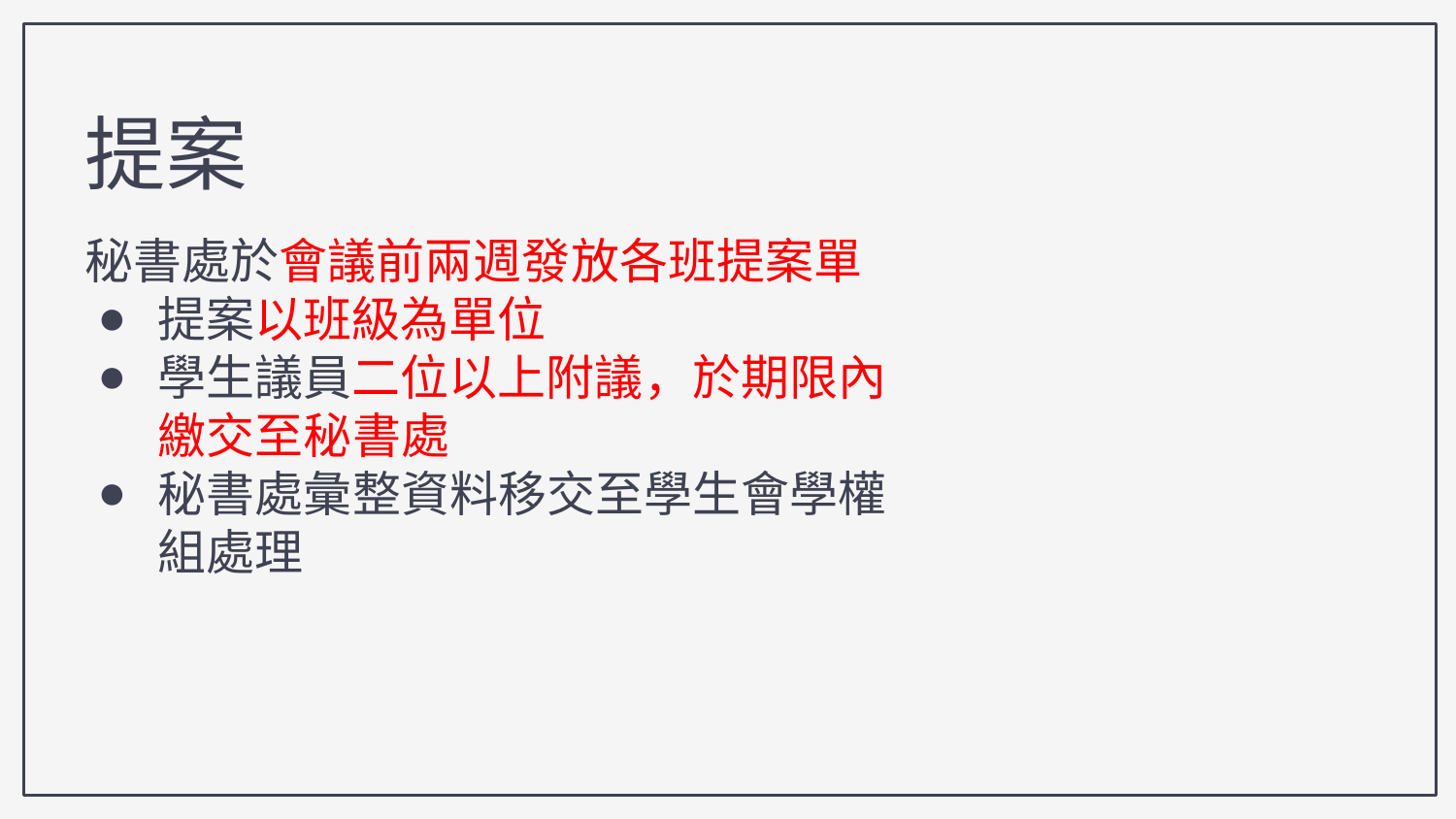

提案
秘書處於會議前兩週發放各班提案單
提案以班級為單位
學生議員二位以上附議，於期限內繳交至秘書處
秘書處彙整資料移交至學生會學權組處理